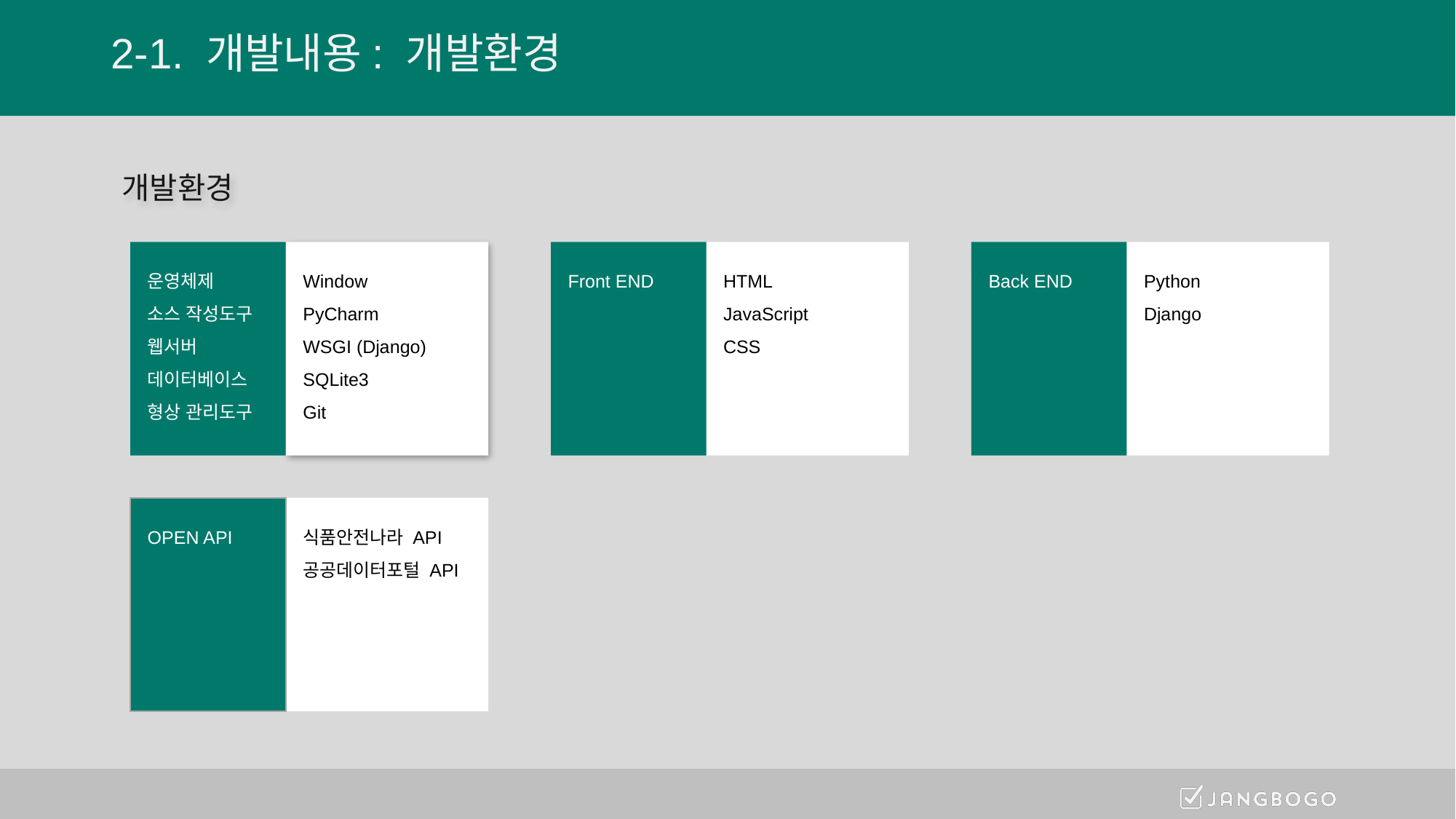

# 2-1. 개발내용: 개발환경
개발환경
운영체제
소스 작성도구
웹서버
데이터베이스
형상 관리도구
Window
PyCharm
WSGI (Django)
SQLite3
Git
Front END
HTML
JavaScript
CSS
Back END
Python
Django
OPEN API
식품안전나라 API
공공데이터포털 API